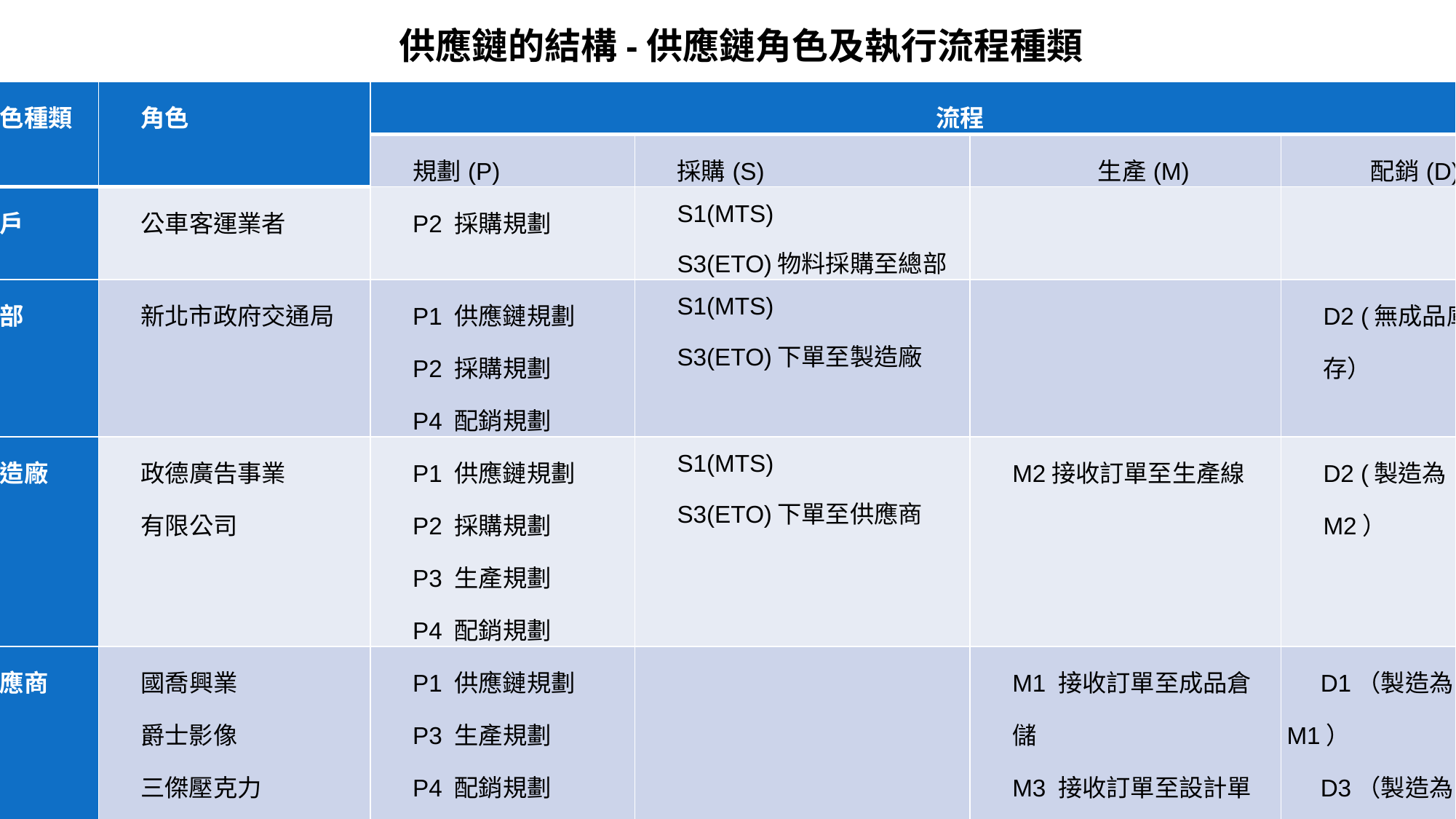

27
供應鏈的結構-供應鏈角色及執行流程種類
| 角色種類 | 角色 | 流程 |  |  |  |
| --- | --- | --- | --- | --- | --- |
|  |  | 規劃(P) | 採購(S) | 生產(M) | 配銷(D) |
| 客戶 | 公車客運業者 | P2 採購規劃 | S1(MTS) S3(ETO)物料採購至總部 |  |  |
| 總部 | 新北市政府交通局 | P1 供應鏈規劃 P2 採購規劃 P4 配銷規劃 | S1(MTS) S3(ETO)下單至製造廠 |  | D2 (無成品庫存） |
| 製造廠 | 政德廣告事業 有限公司 | P1 供應鏈規劃 P2 採購規劃 P3 生產規劃 P4 配銷規劃 | S1(MTS) S3(ETO)下單至供應商 | M2接收訂單至生產線 | D2 (製造為M2） |
| 供應商 | 國喬興業 爵士影像 三傑壓克力 鴻霖螺絲 | P1 供應鏈規劃 P3 生產規劃 P4 配銷規劃 |  | M1 接收訂單至成品倉儲 M3 接收訂單至設計單位 | D1（製造為M1） D3（製造為M3） |

#